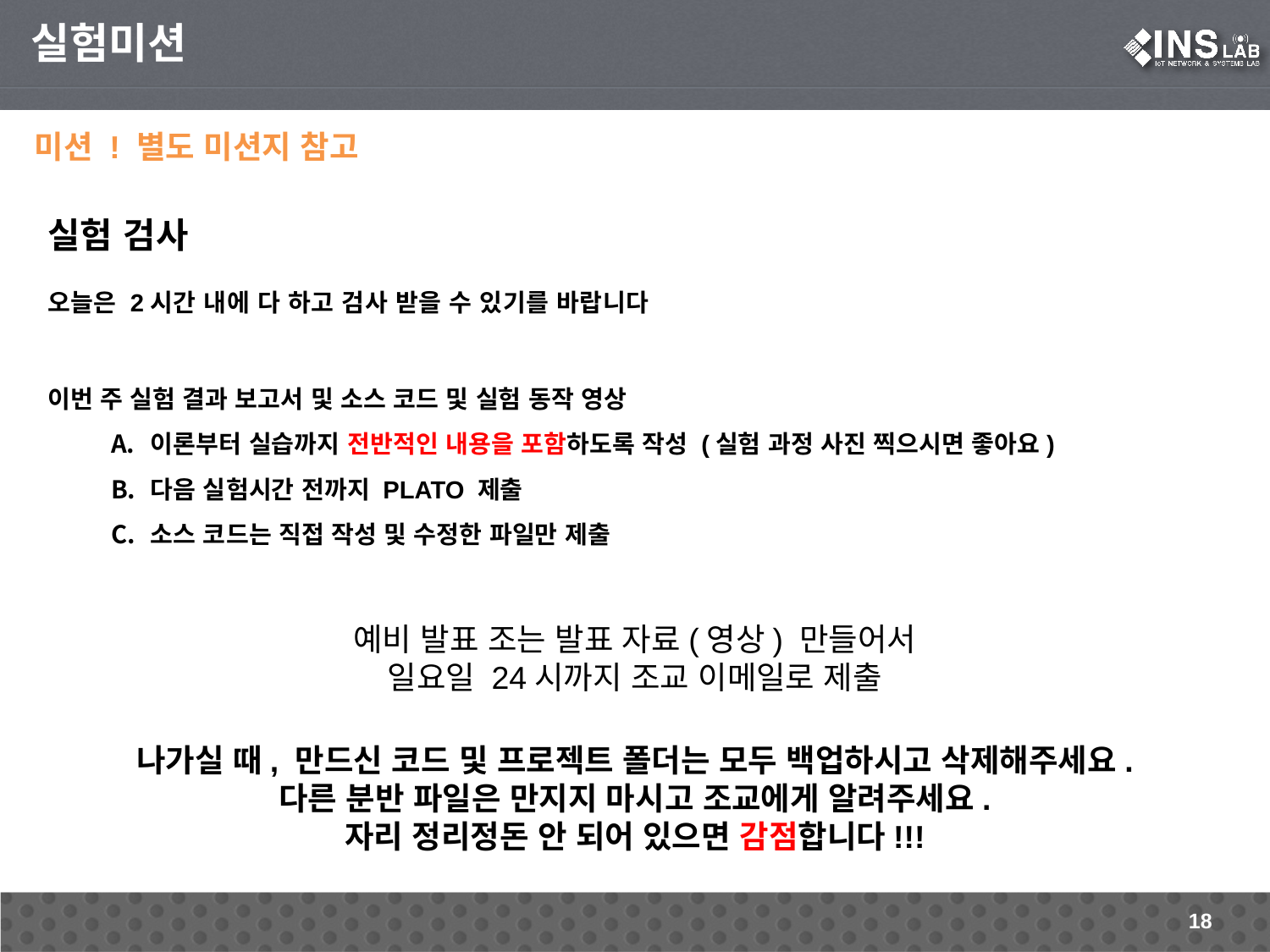

실험미션
미션 ! 별도 미션지 참고
실험 검사
오늘은 2시간 내에 다 하고 검사 받을 수 있기를 바랍니다
이번 주 실험 결과 보고서 및 소스 코드 및 실험 동작 영상
이론부터 실습까지 전반적인 내용을 포함하도록 작성 (실험 과정 사진 찍으시면 좋아요)
다음 실험시간 전까지 PLATO 제출
소스 코드는 직접 작성 및 수정한 파일만 제출
예비 발표 조는 발표 자료(영상) 만들어서
일요일 24시까지 조교 이메일로 제출
나가실 때, 만드신 코드 및 프로젝트 폴더는 모두 백업하시고 삭제해주세요.
다른 분반 파일은 만지지 마시고 조교에게 알려주세요.
자리 정리정돈 안 되어 있으면 감점합니다!!!
18